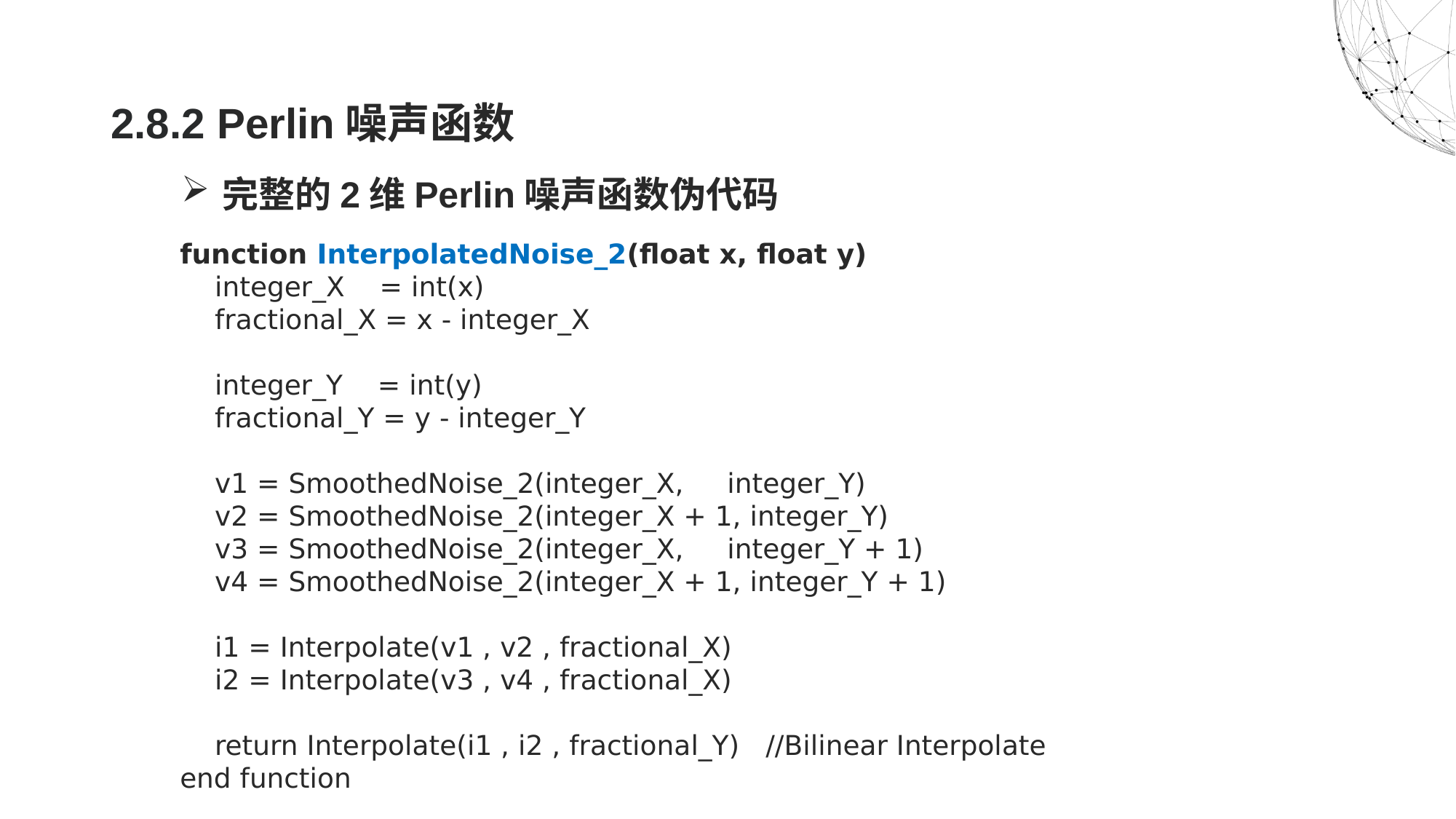

2.8.2 Perlin噪声函数
完整的2维Perlin噪声函数伪代码
  function InterpolatedNoise_2(float x, float y)
      integer_X    = int(x)
      fractional_X = x - integer_X
      integer_Y    = int(y)
      fractional_Y = y - integer_Y
      v1 = SmoothedNoise_2(integer_X,     integer_Y)
      v2 = SmoothedNoise_2(integer_X + 1, integer_Y)
      v3 = SmoothedNoise_2(integer_X,     integer_Y + 1)
      v4 = SmoothedNoise_2(integer_X + 1, integer_Y + 1)
      i1 = Interpolate(v1 , v2 , fractional_X)
      i2 = Interpolate(v3 , v4 , fractional_X)
      return Interpolate(i1 , i2 , fractional_Y)   //Bilinear Interpolate
  end function